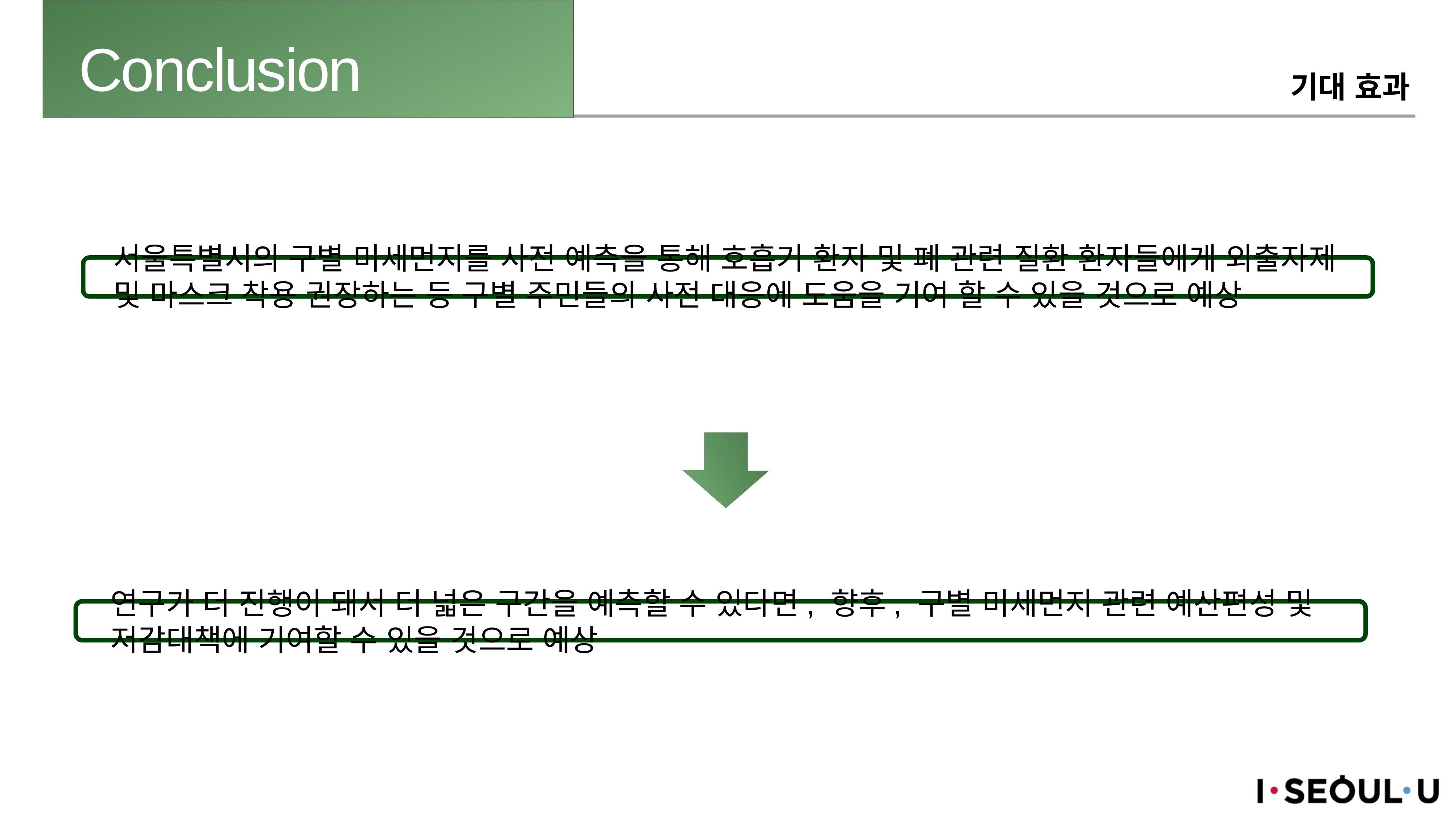

# Conclusion
기대 효과

서울특별시의 구별 미세먼지를 사전 예측을 통해 호흡기 환자 및 폐 관련 질환 환자들에게 외출자제 및 마스크 착용 권장하는 등 구별 주민들의 사전 대응에 도움을 기여 할 수 있을 것으로 예상

연구가 더 진행이 돼서 더 넓은 구간을 예측할 수 있다면, 향후, 구별 미세먼지 관련 예산편성 및 저감대책에 기여할 수 있을 것으로 예상